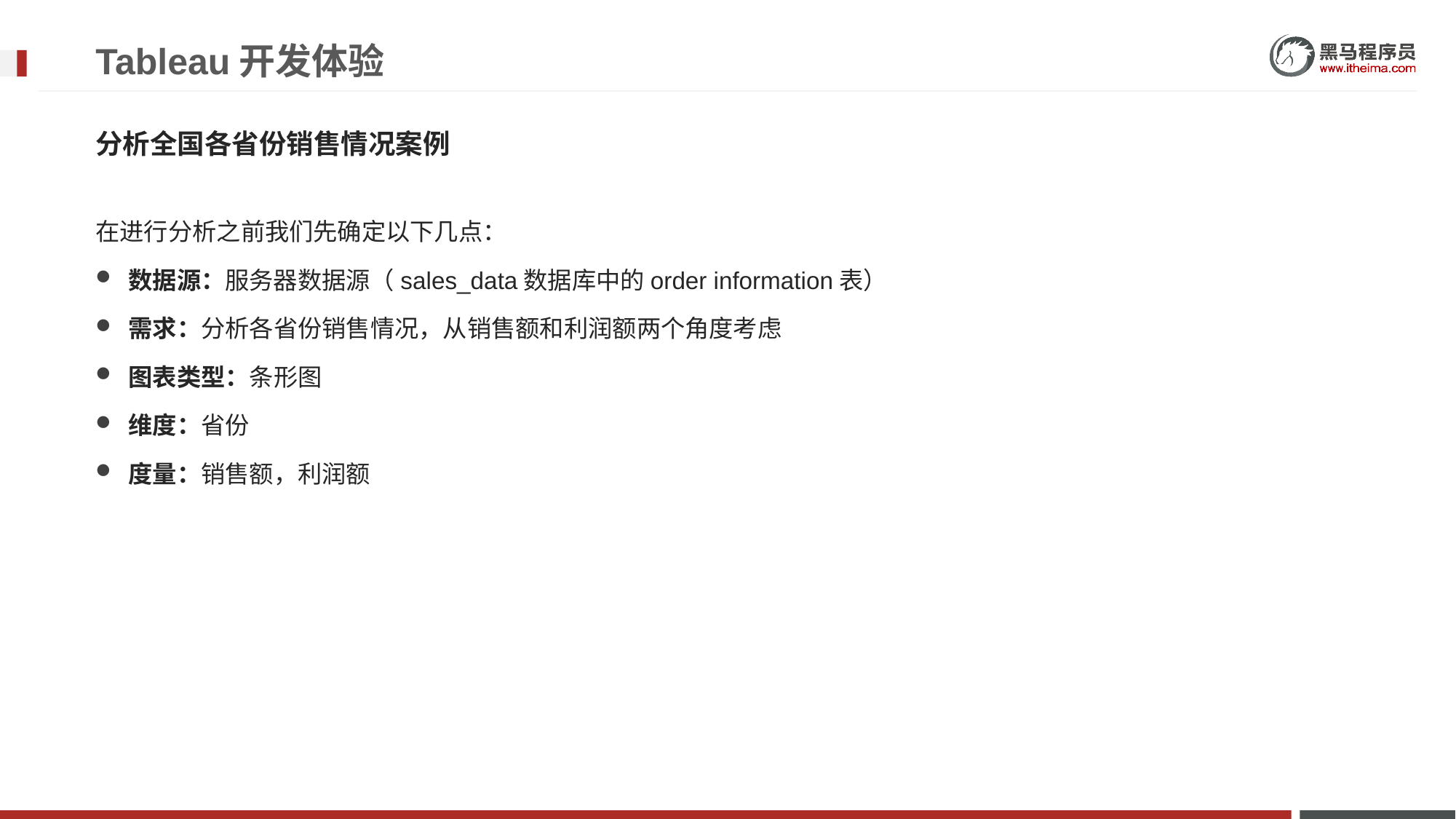

# Tableau开发体验
分析全国各省份销售情况案例
在进行分析之前我们先确定以下几点：
数据源：服务器数据源（sales_data数据库中的order information表）
需求：分析各省份销售情况，从销售额和利润额两个角度考虑
图表类型：条形图
维度：省份
度量：销售额，利润额